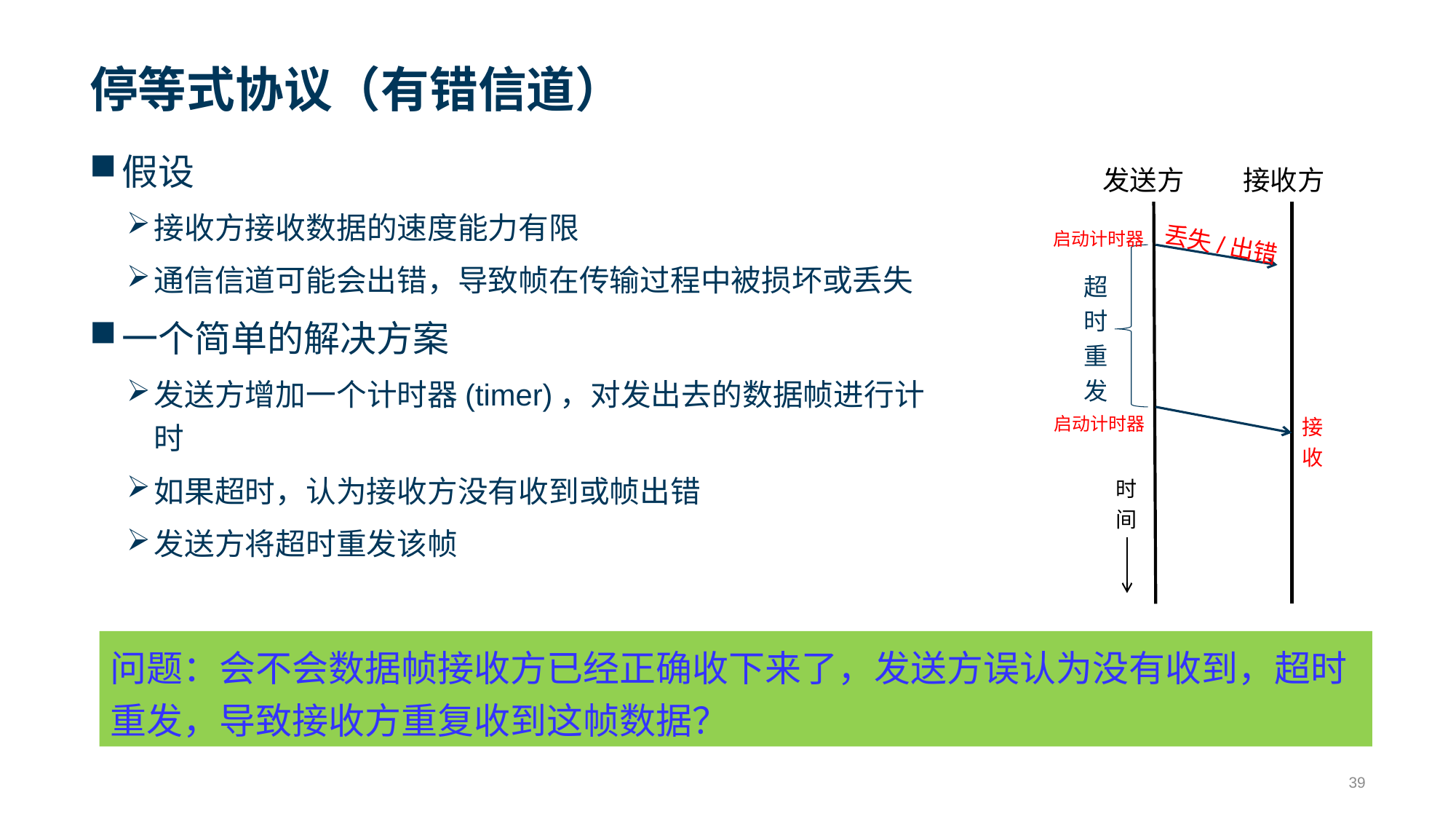

# 停等式协议（有错信道）
假设
接收方接收数据的速度能力有限
通信信道可能会出错，导致帧在传输过程中被损坏或丢失
一个简单的解决方案
发送方增加一个计时器(timer)，对发出去的数据帧进行计时
如果超时，认为接收方没有收到或帧出错
发送方将超时重发该帧

发送方
接收方
启动计时器
丢失/出错

超时重发
启动计时器
接收
时间
问题：会不会数据帧接收方已经正确收下来了，发送方误认为没有收到，超时重发，导致接收方重复收到这帧数据？
39